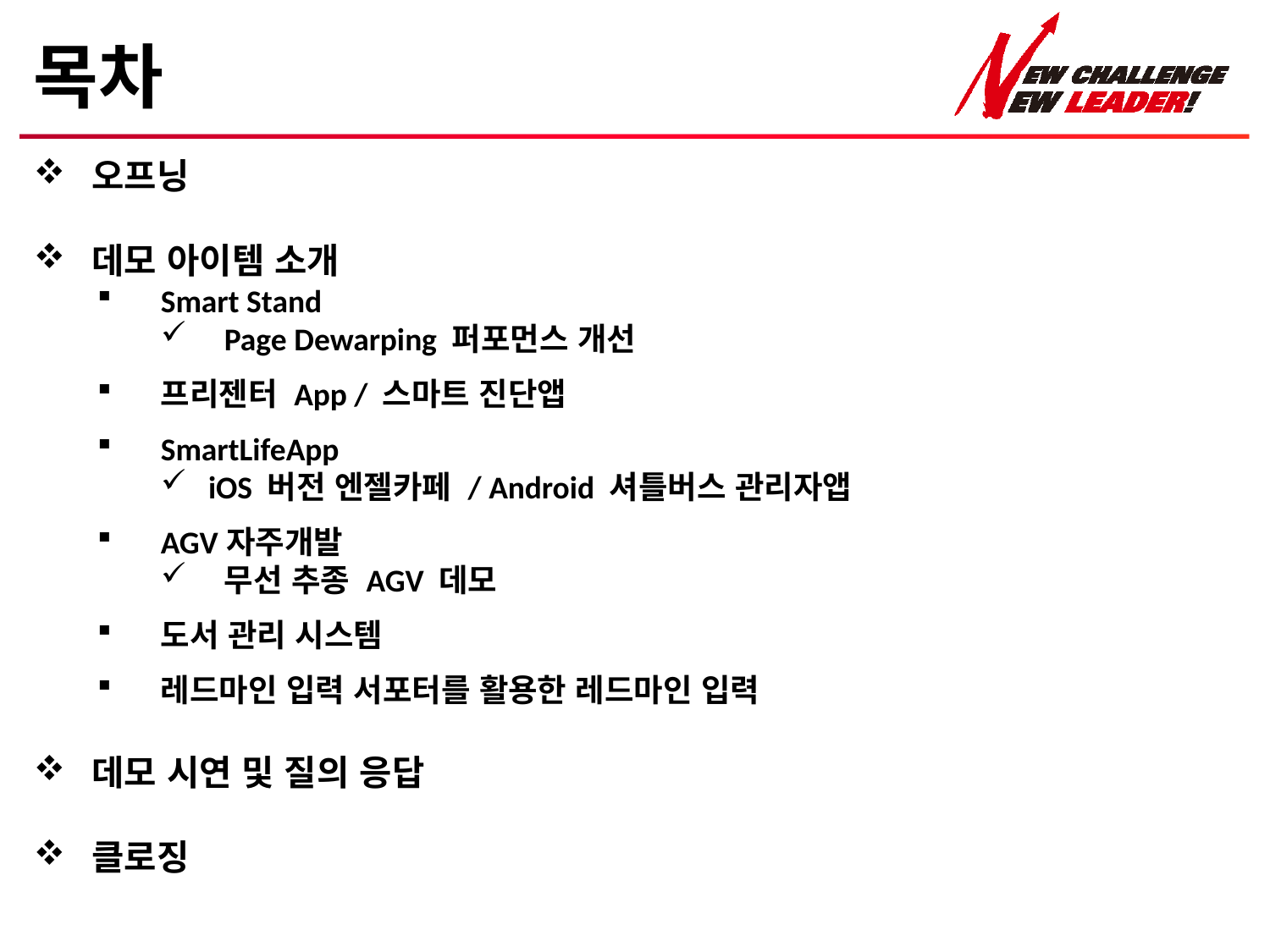

# 목차
 오프닝

 데모 아이템 소개
Smart Stand
Page Dewarping 퍼포먼스 개선

프리젠터 App / 스마트 진단앱

SmartLifeApp
iOS 버전 엔젤카페 / Android 셔틀버스 관리자앱

AGV자주개발
무선 추종 AGV 데모

도서 관리 시스템

레드마인 입력 서포터를 활용한 레드마인 입력

 데모 시연 및 질의 응답

 클로징